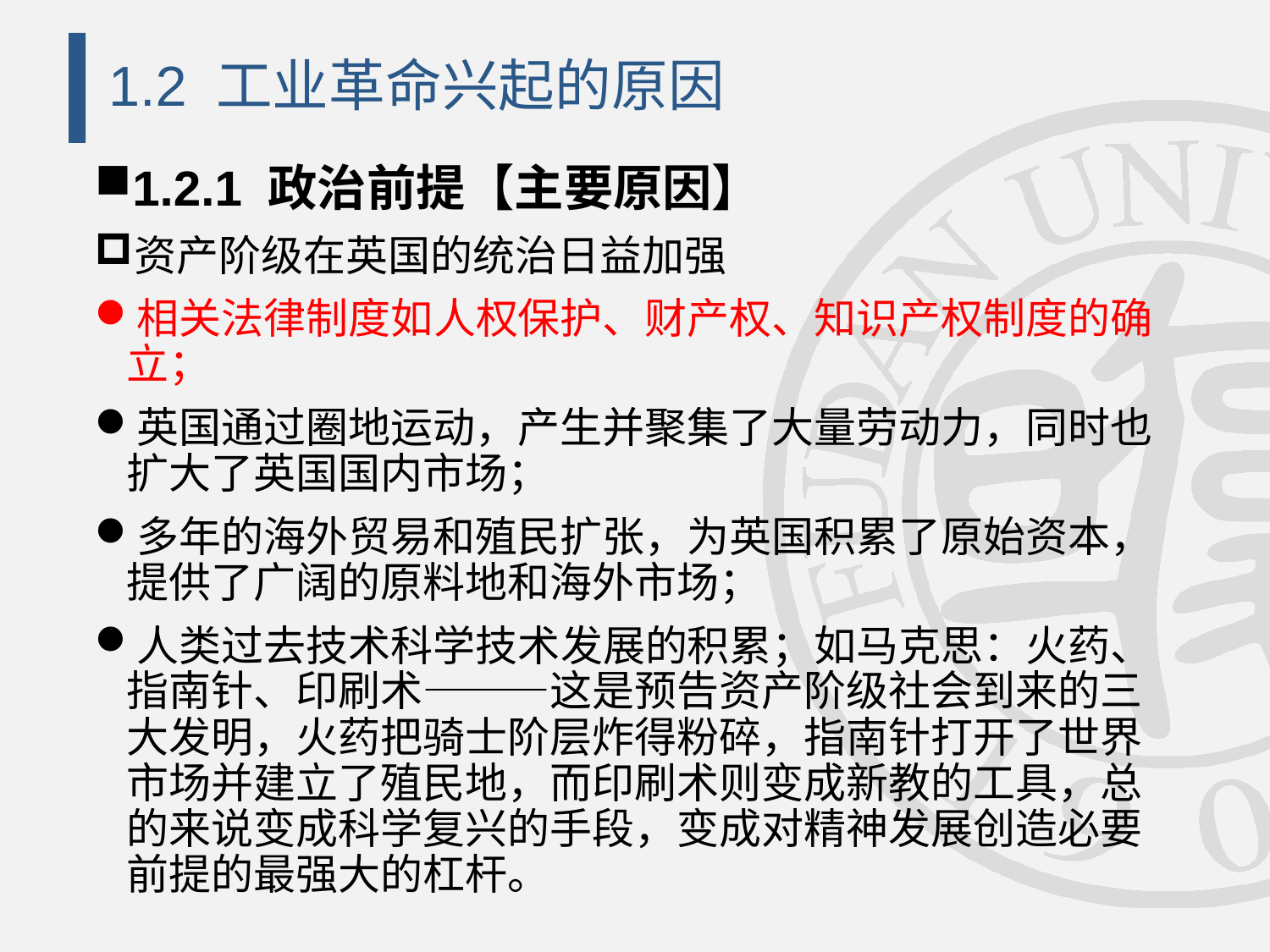

# 1.2 工业革命兴起的原因
1.2.1 政治前提【主要原因】
资产阶级在英国的统治日益加强
相关法律制度如人权保护、财产权、知识产权制度的确立；
英国通过圈地运动，产生并聚集了大量劳动力，同时也扩大了英国国内市场；
多年的海外贸易和殖民扩张，为英国积累了原始资本，提供了广阔的原料地和海外市场；
人类过去技术科学技术发展的积累；如马克思：火药、指南针、印刷术———这是预告资产阶级社会到来的三大发明，火药把骑士阶层炸得粉碎，指南针打开了世界市场并建立了殖民地，而印刷术则变成新教的工具，总的来说变成科学复兴的手段，变成对精神发展创造必要前提的最强大的杠杆。